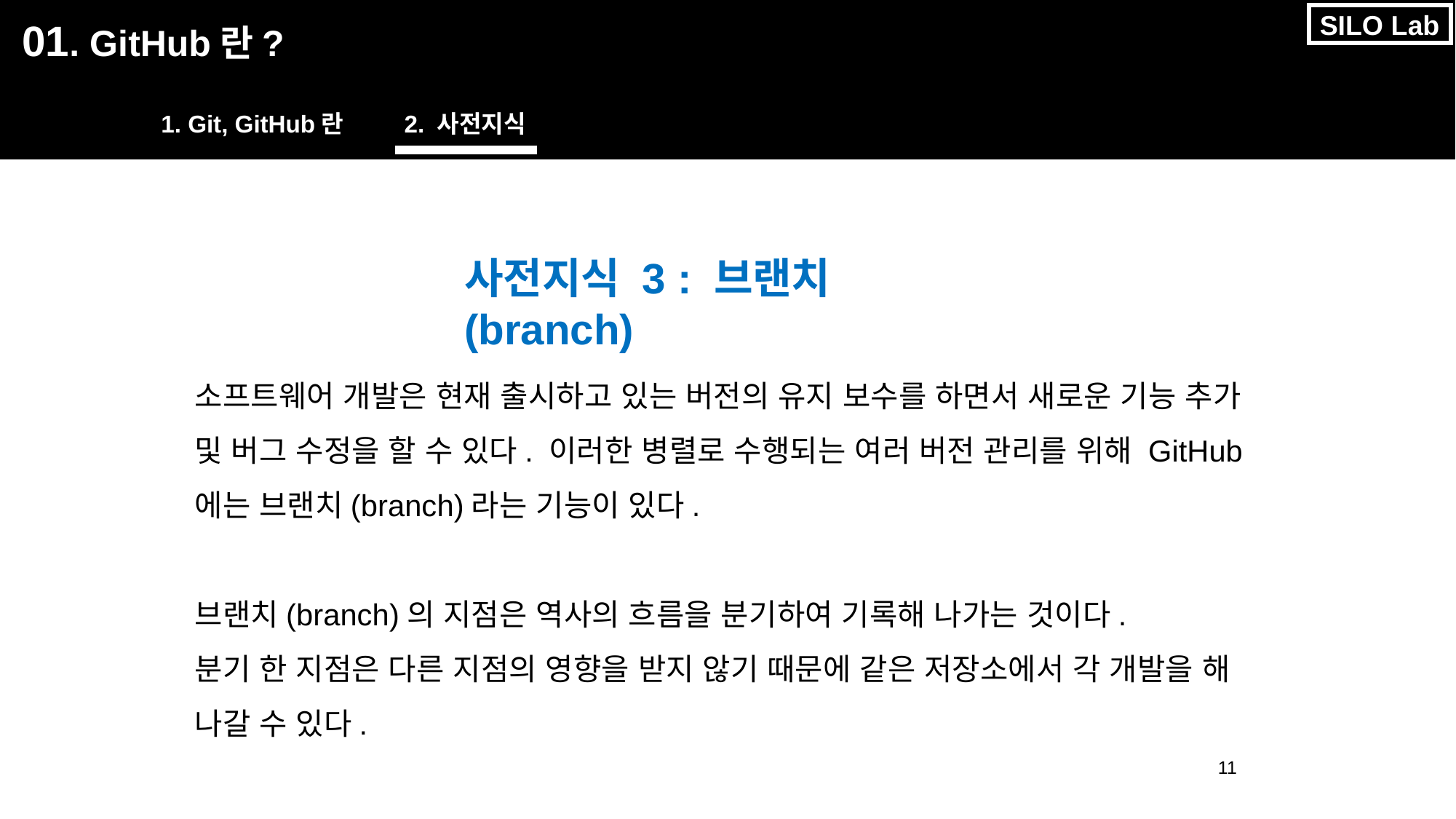

SILO Lab
01. GitHub란?
1. Git, GitHub란
2. 사전지식
사전지식 3 : 브랜치(branch)
소프트웨어 개발은 현재 출시하고 있는 버전의 유지 보수를 하면서 새로운 기능 추가 및 버그 수정을 할 수 있다. 이러한 병렬로 수행되는 여러 버전 관리를 위해 GitHub에는 브랜치(branch)라는 기능이 있다.

브랜치(branch)의 지점은 역사의 흐름을 분기하여 기록해 나가는 것이다.
분기 한 지점은 다른 지점의 영향을 받지 않기 때문에 같은 저장소에서 각 개발을 해 나갈 수 있다.
11